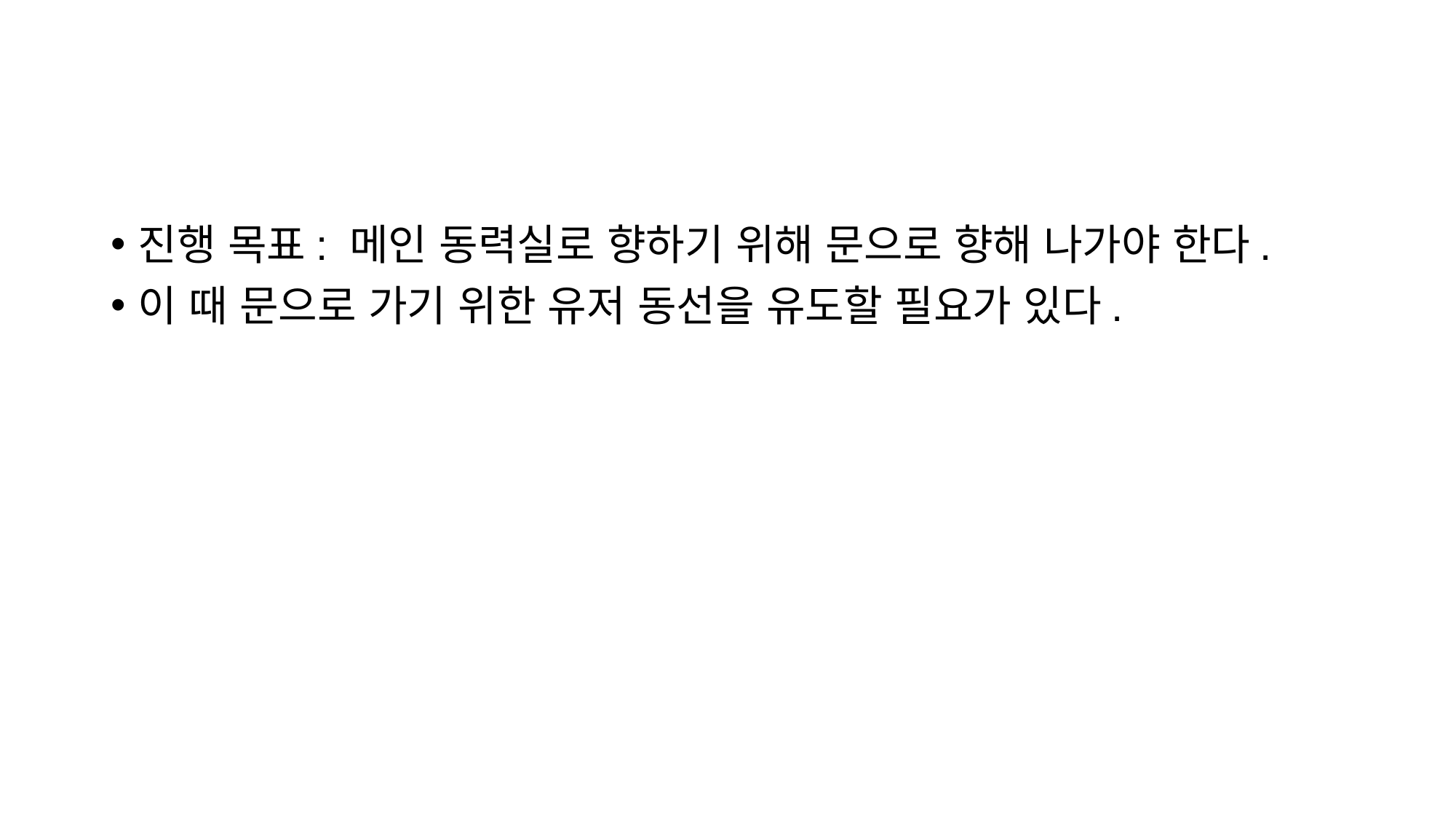

#
진행 목표: 메인 동력실로 향하기 위해 문으로 향해 나가야 한다.
이 때 문으로 가기 위한 유저 동선을 유도할 필요가 있다.